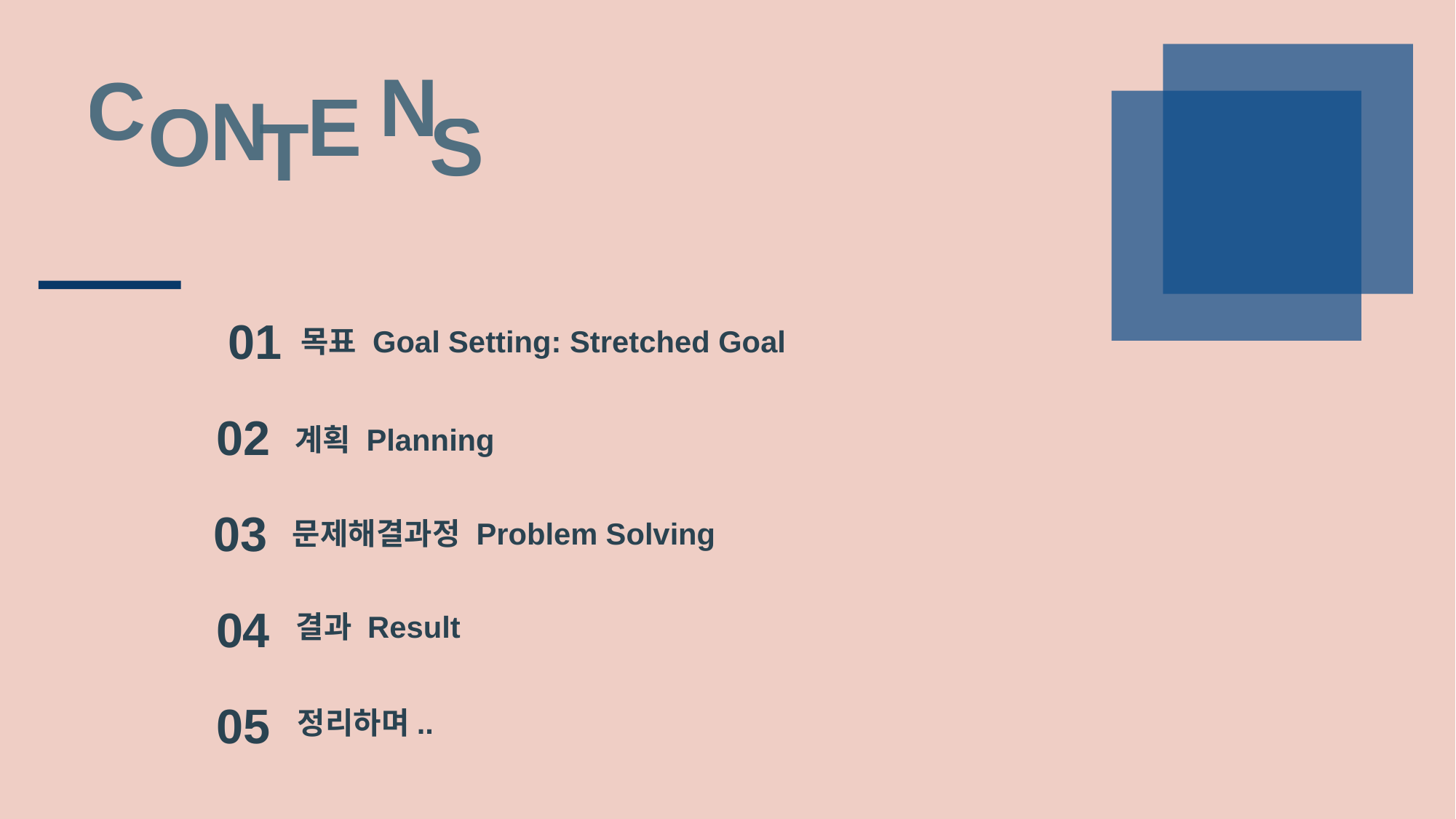

N
C
E
N
O
S
T

01
목표 Goal Setting: Stretched Goal
02
계획 Planning
03
문제해결과정 Problem Solving

04
결과 Result
05
정리하며..